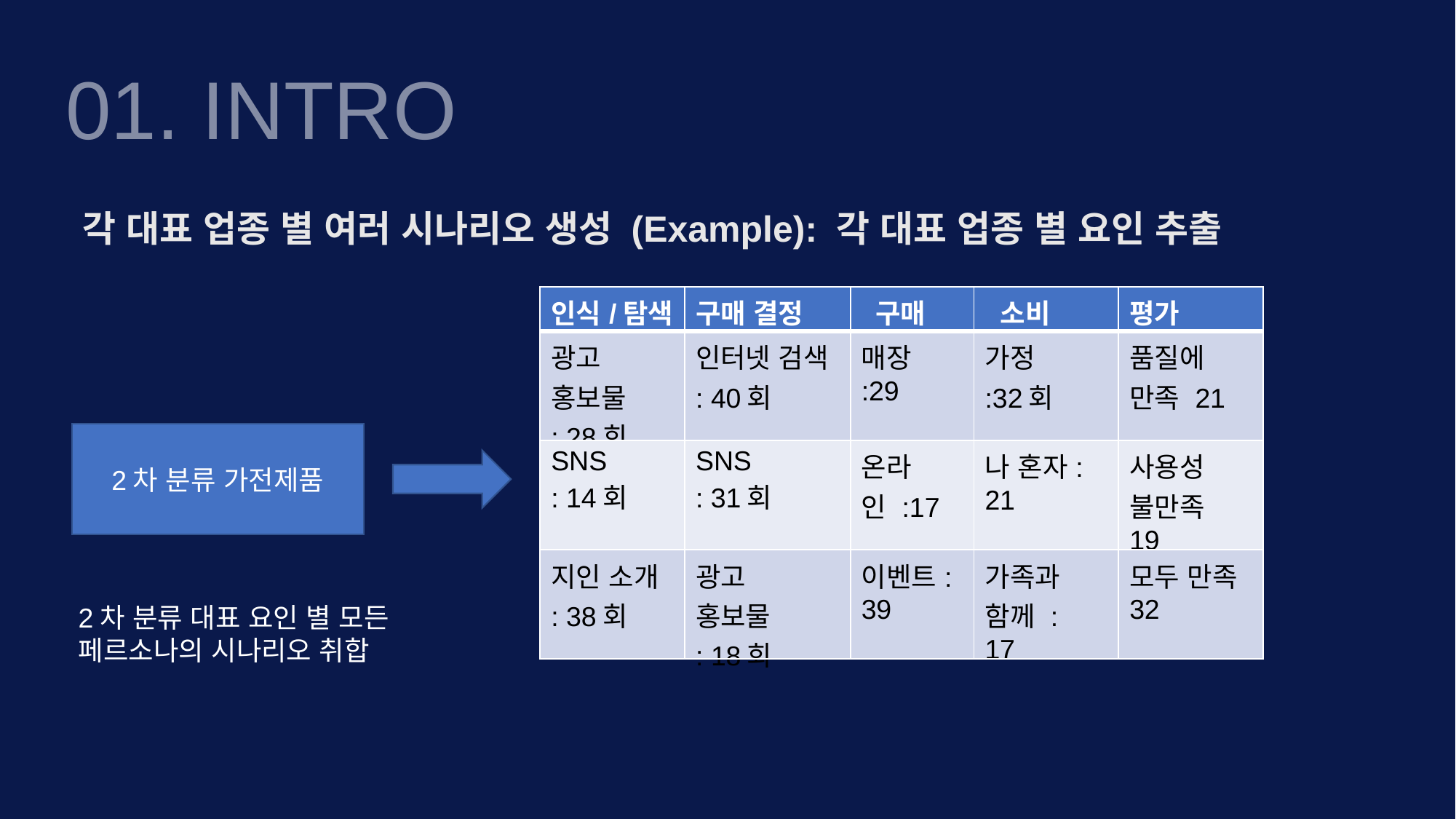

01. INTRO
각 대표 업종 별 여러 시나리오 생성 (Example): 각 대표 업종 별 요인 추출
| 인식/탐색 | 구매 결정 | 구매 | 소비 | 평가 |
| --- | --- | --- | --- | --- |
| 광고 홍보물 : 28회 | 인터넷 검색 : 40회 | 매장 :29 | 가정 :32회 | 품질에 만족 21 |
| SNS : 14회 | SNS : 31회 | 온라인 :17 | 나 혼자: 21 | 사용성 불만족 19 |
| 지인 소개 : 38회 | 광고 홍보물 : 18회 | 이벤트: 39 | 가족과 함께 : 17 | 모두 만족 32 |
2차 분류 가전제품

2차 분류 대표 요인 별 모든 페르소나의 시나리오 취합